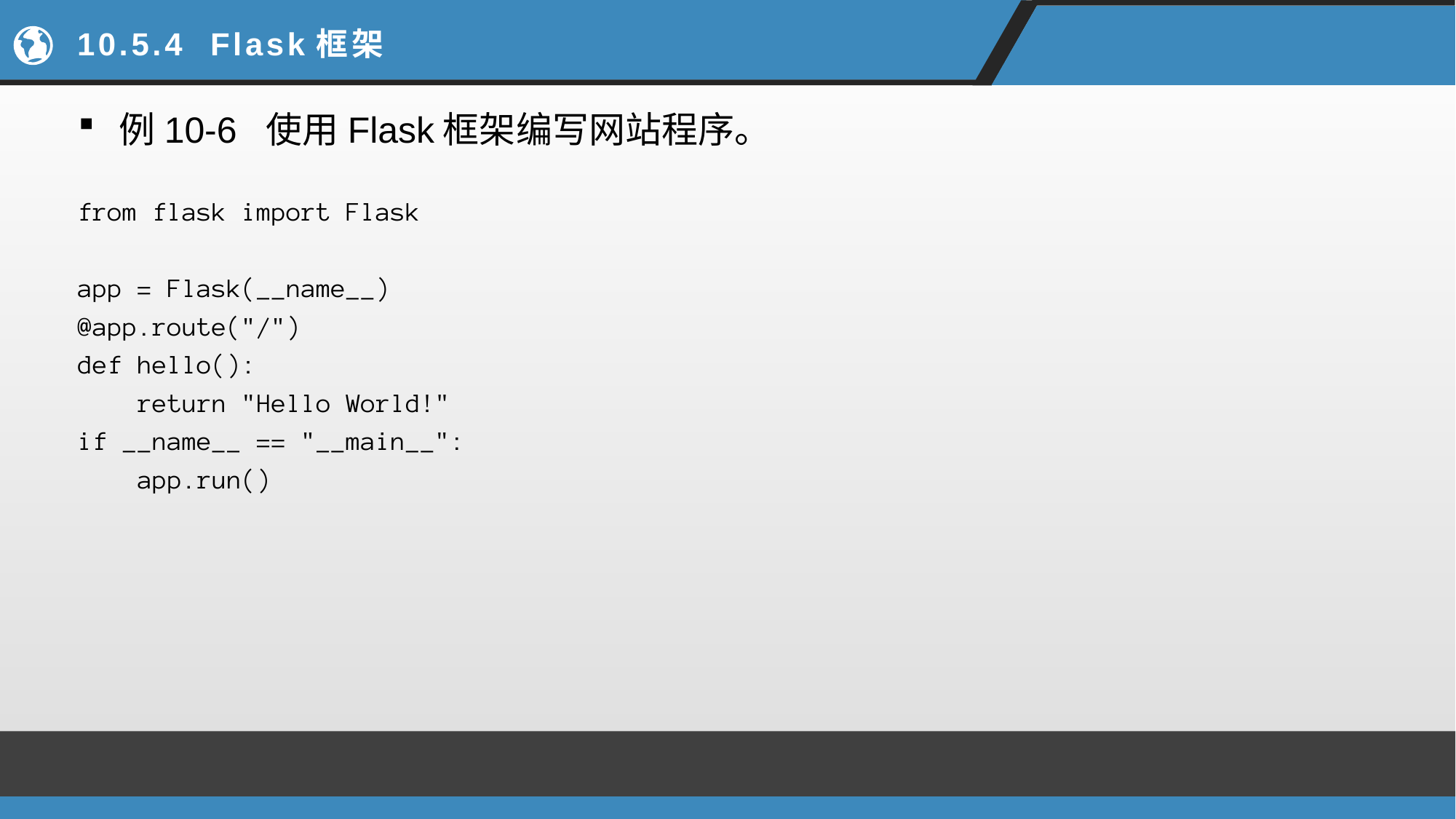

# 10.5.4  Flask框架

例10-6  使用Flask框架编写网站程序。

from flask import Flask

app = Flask(__name__)
@app.route("/")
def hello():
    return "Hello World!"
if __name__ == "__main__":
    app.run()